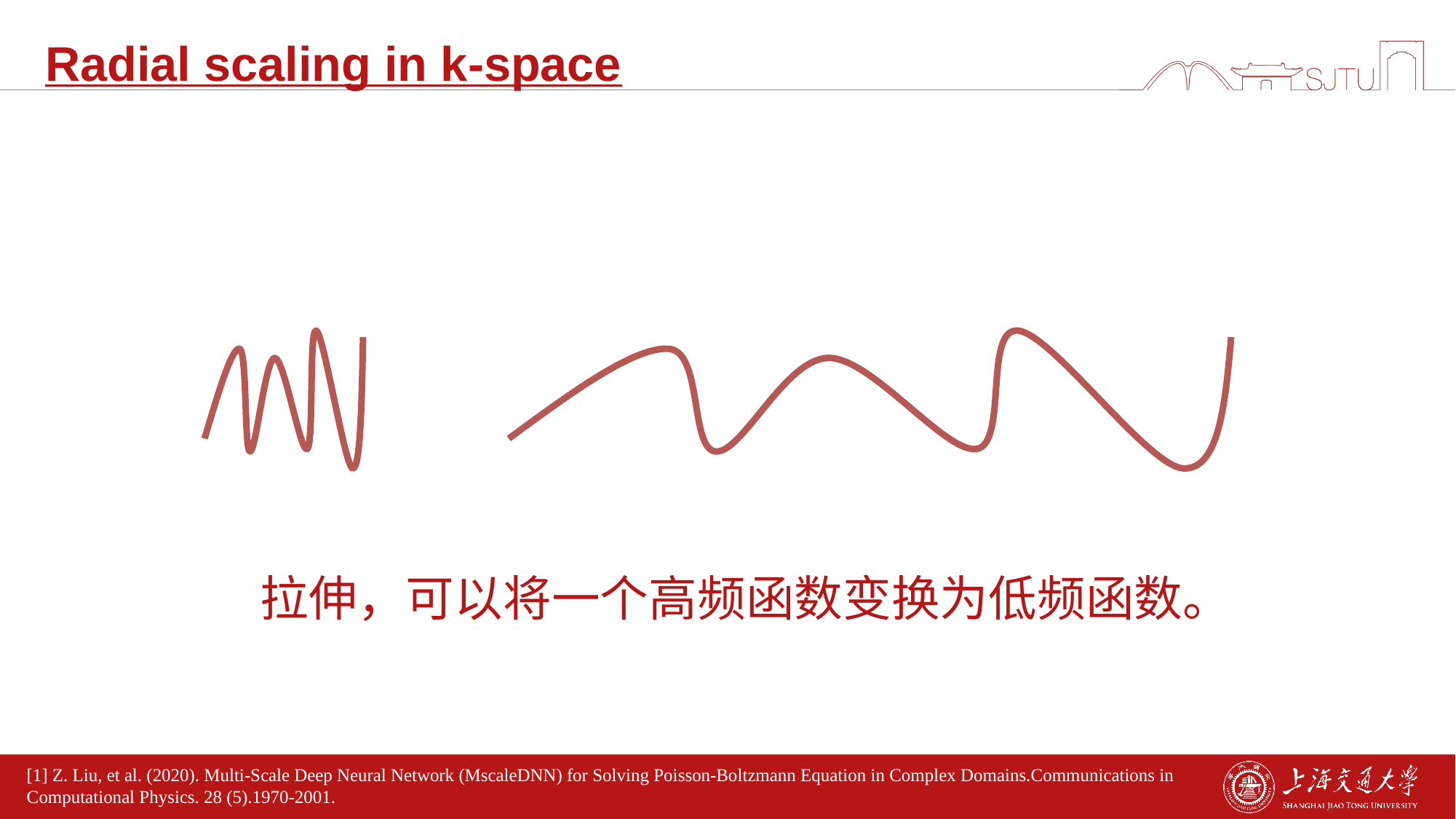

# Radial scaling in k-space

拉伸，可以将一个高频函数变换为低频函数。
[1] Z. Liu, et al. (2020). Multi-Scale Deep Neural Network (MscaleDNN) for Solving Poisson-Boltzmann Equation in Complex Domains.Communications in Computational Physics. 28 (5).1970-2001.